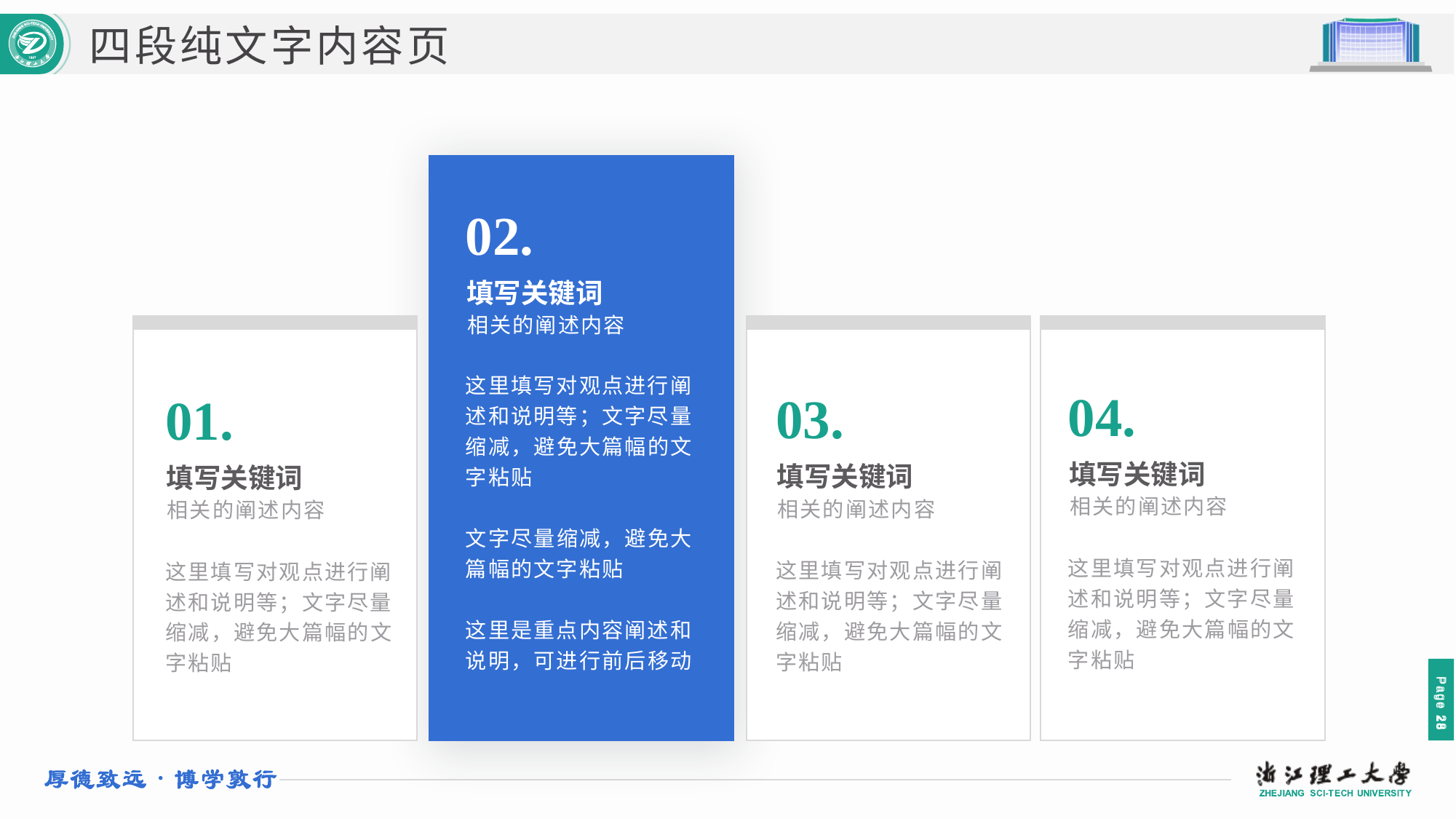

四段纯文字内容页

02.
填写关键词
相关的阐述内容

这里填写对观点进行阐述和说明等；文字尽量缩减，避免大篇幅的文字粘贴

文字尽量缩减，避免大篇幅的文字粘贴

这里是重点内容阐述和说明，可进行前后移动
04.
03.
01.
填写关键词
填写关键词
填写关键词
相关的阐述内容
相关的阐述内容
相关的阐述内容
这里填写对观点进行阐述和说明等；文字尽量缩减，避免大篇幅的文字粘贴

这里填写对观点进行阐述和说明等；文字尽量缩减，避免大篇幅的文字粘贴

这里填写对观点进行阐述和说明等；文字尽量缩减，避免大篇幅的文字粘贴

  Page 28